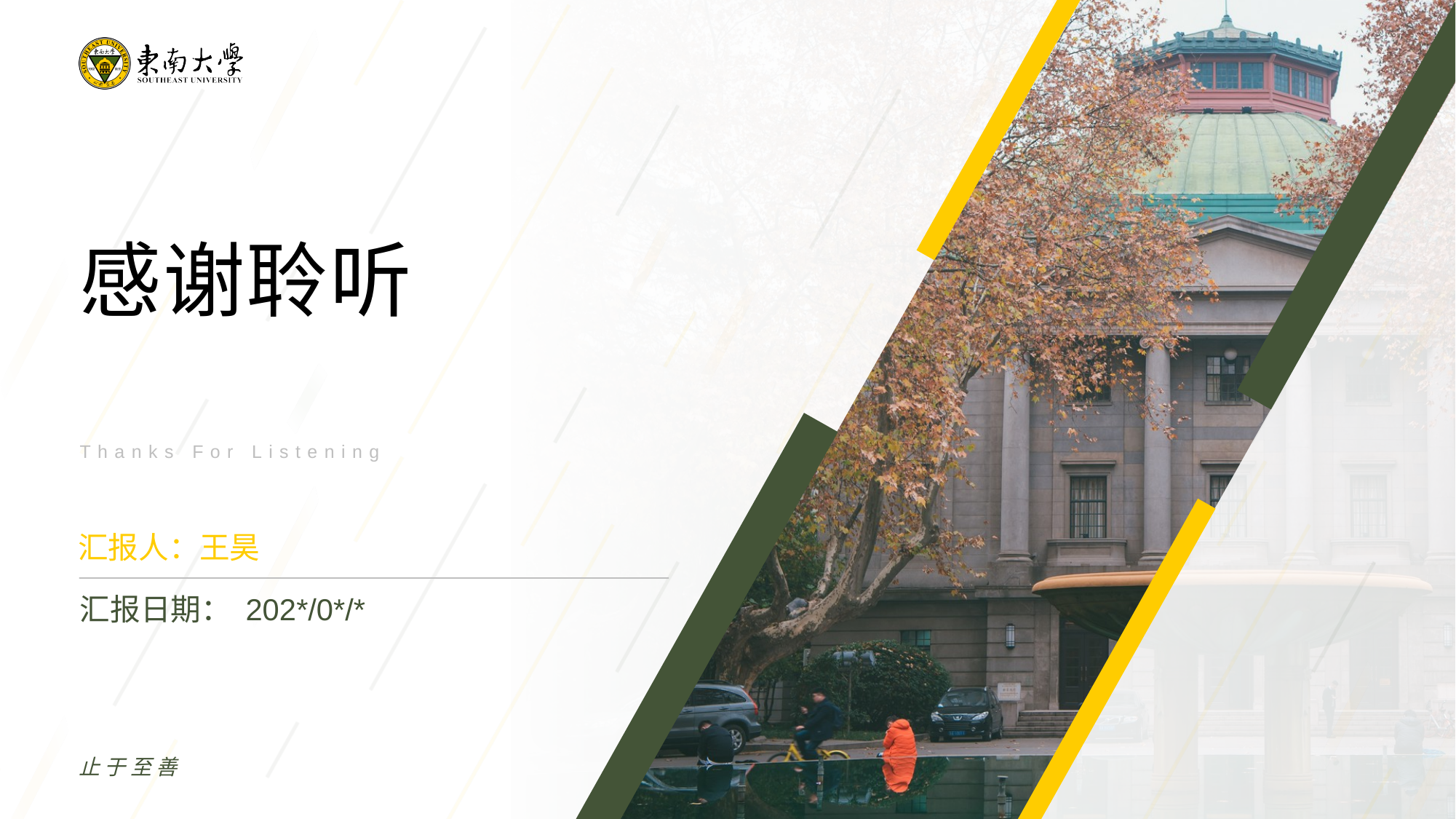

感谢聆听
Thanks For Listening
汇报人：王昊
汇报日期： 202*/0*/*
止于至善